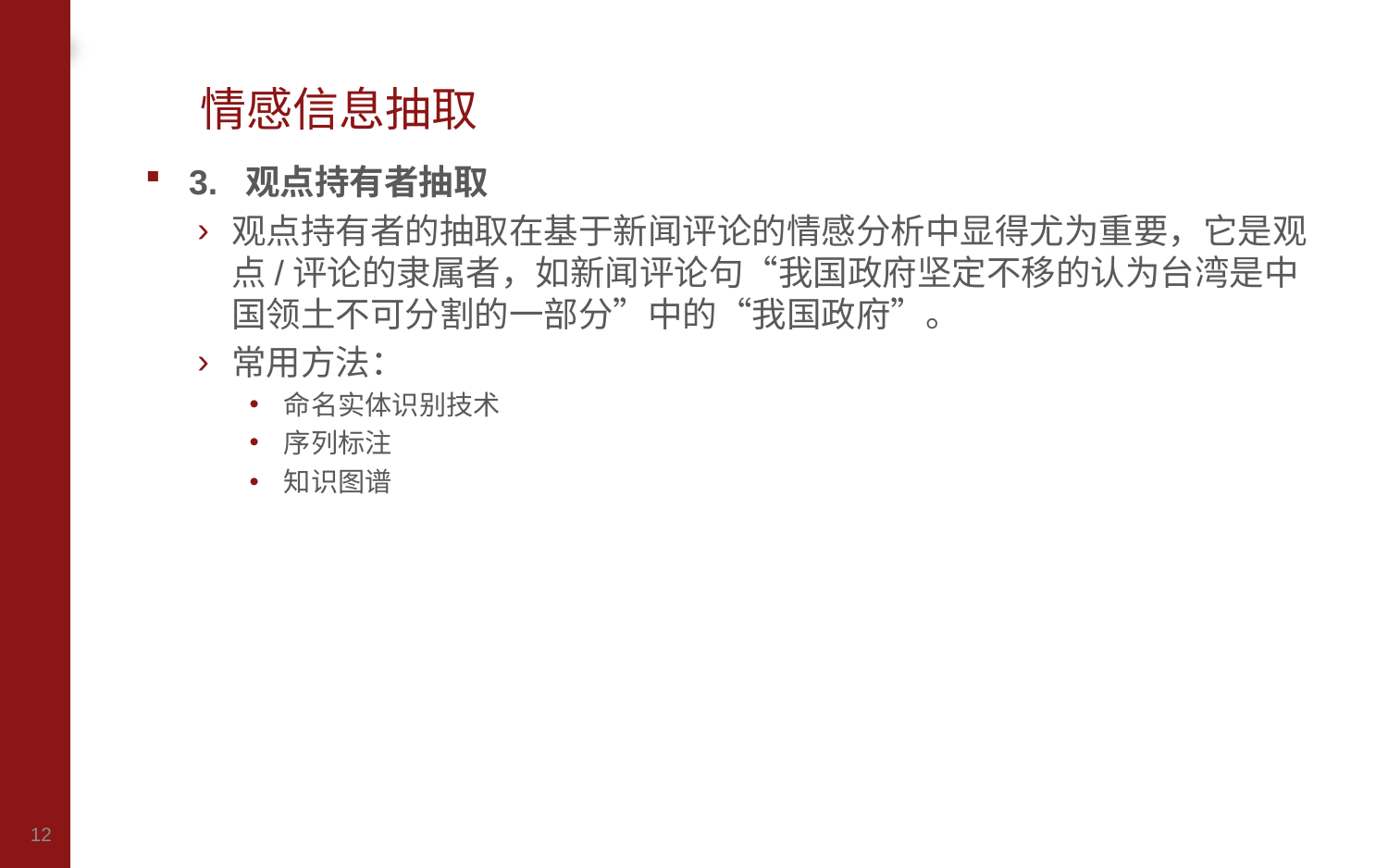

# 情感信息抽取
3.  观点持有者抽取
观点持有者的抽取在基于新闻评论的情感分析中显得尤为重要，它是观点/评论的隶属者，如新闻评论句“我国政府坚定不移的认为台湾是中国领土不可分割的一部分”中的“我国政府”。
常用方法：
命名实体识别技术
序列标注
知识图谱
12